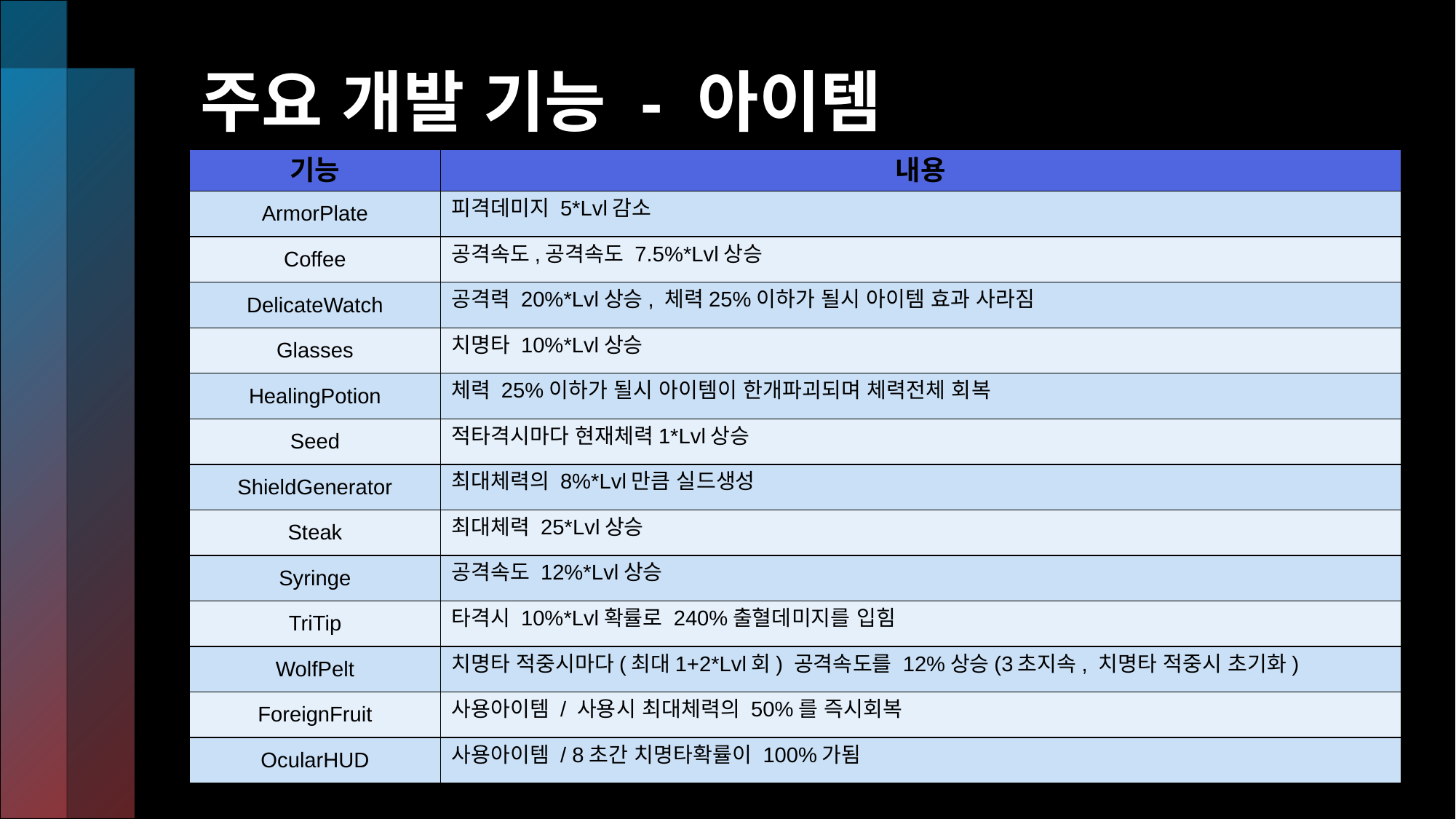

# 주요 개발 기능 - 아이템
| 기능 | 내용 |
| --- | --- |
| ArmorPlate | 피격데미지 5\*Lvl감소 |
| Coffee | 공격속도,공격속도 7.5%\*Lvl상승 |
| DelicateWatch | 공격력 20%\*Lvl상승, 체력25%이하가 될시 아이템 효과 사라짐 |
| Glasses | 치명타 10%\*Lvl상승 |
| HealingPotion | 체력 25%이하가 될시 아이템이 한개파괴되며 체력전체 회복 |
| Seed | 적타격시마다 현재체력1\*Lvl상승 |
| ShieldGenerator | 최대체력의 8%\*Lvl만큼 실드생성 |
| Steak | 최대체력 25\*Lvl상승 |
| Syringe | 공격속도 12%\*Lvl상승 |
| TriTip | 타격시 10%\*Lvl확률로 240%출혈데미지를 입힘 |
| WolfPelt | 치명타 적중시마다(최대1+2\*Lvl회) 공격속도를 12%상승(3초지속, 치명타 적중시 초기화) |
| ForeignFruit | 사용아이템 / 사용시 최대체력의 50%를 즉시회복 |
| OcularHUD | 사용아이템 / 8초간 치명타확률이 100%가됨 |